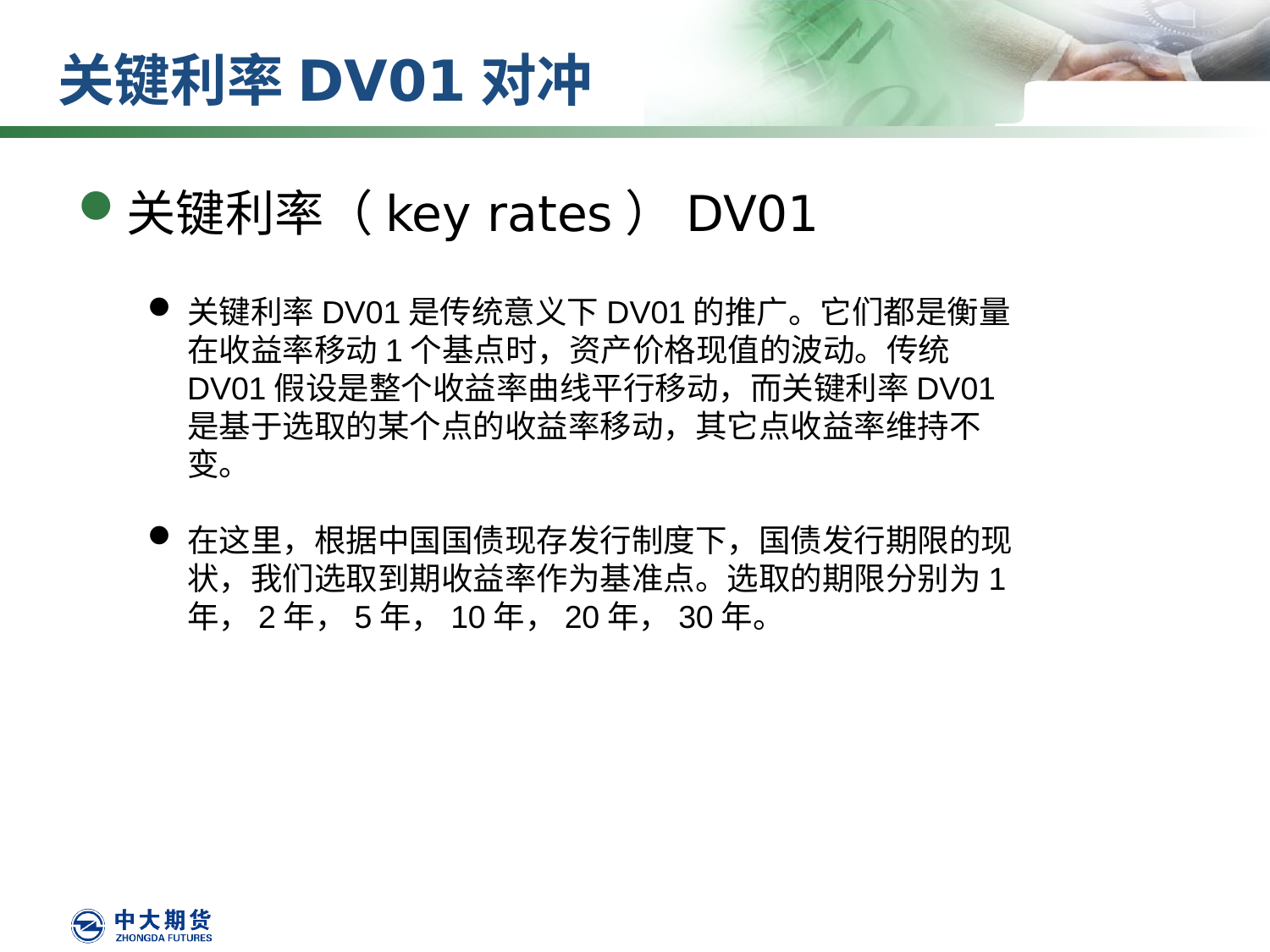

# 关键利率DV01对冲
关键利率（key rates）DV01
关键利率DV01是传统意义下DV01的推广。它们都是衡量在收益率移动1个基点时，资产价格现值的波动。传统DV01假设是整个收益率曲线平行移动，而关键利率DV01是基于选取的某个点的收益率移动，其它点收益率维持不变。

在这里，根据中国国债现存发行制度下，国债发行期限的现状，我们选取到期收益率作为基准点。选取的期限分别为1年，2年，5年，10年，20年，30年。